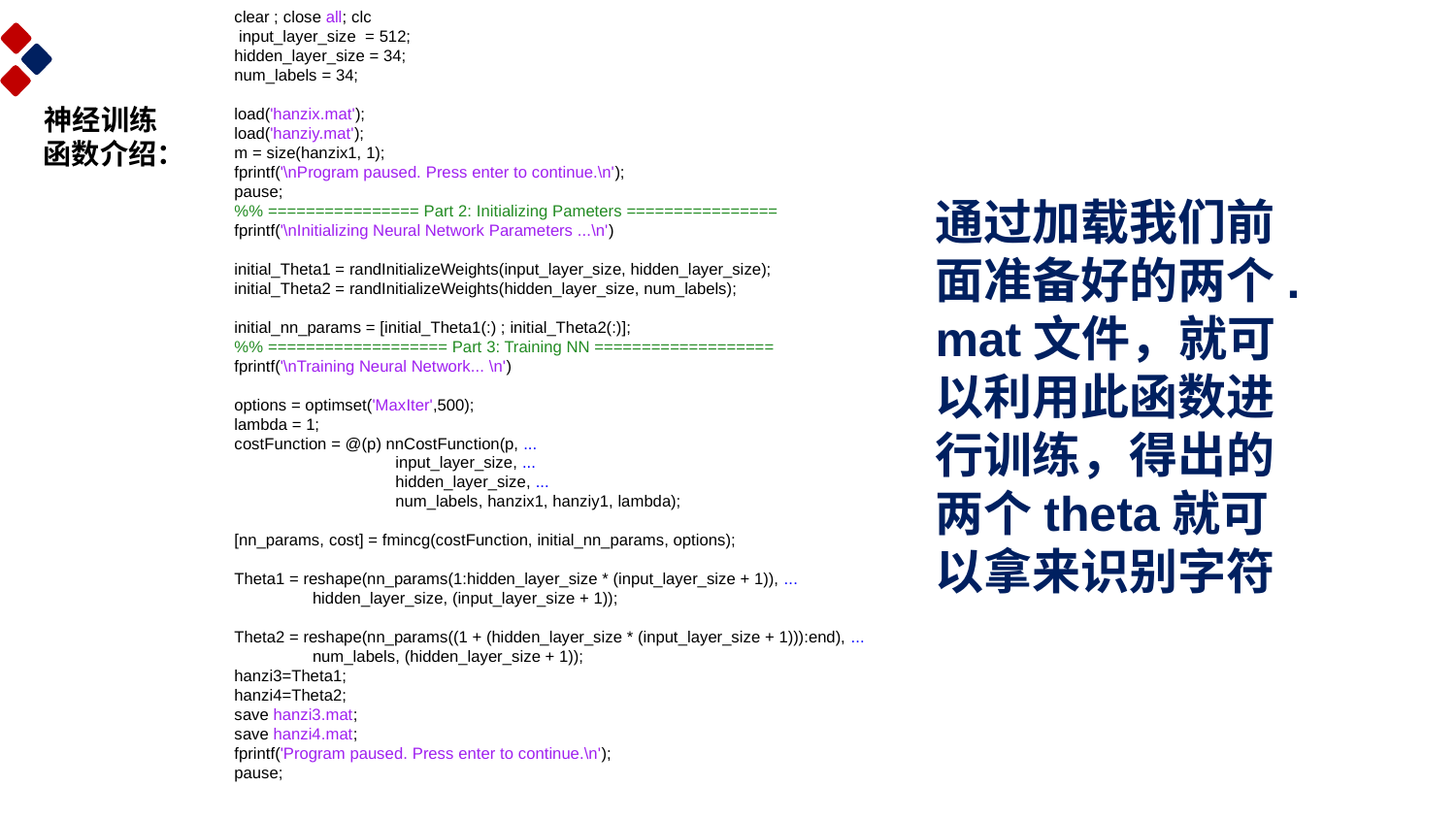

clear ; close all; clc
 input_layer_size  = 512;
hidden_layer_size = 34;
num_labels = 34;

load('hanzix.mat');
load('hanziy.mat');
m = size(hanzix1, 1);
fprintf('\nProgram paused. Press enter to continue.\n');
pause;
%% ================ Part 2: Initializing Pameters ================
fprintf('\nInitializing Neural Network Parameters ...\n')

initial_Theta1 = randInitializeWeights(input_layer_size, hidden_layer_size);
initial_Theta2 = randInitializeWeights(hidden_layer_size, num_labels);

initial_nn_params = [initial_Theta1(:) ; initial_Theta2(:)];
%% =================== Part 3: Training NN ===================
fprintf('\nTraining Neural Network... \n')

options = optimset('MaxIter',500);
lambda = 1;
costFunction = @(p) nnCostFunction(p, ...
                                   input_layer_size, ...
                                   hidden_layer_size, ...
                                   num_labels, hanzix1, hanziy1, lambda);

[nn_params, cost] = fmincg(costFunction, initial_nn_params, options);

Theta1 = reshape(nn_params(1:hidden_layer_size * (input_layer_size + 1)), ...
                 hidden_layer_size, (input_layer_size + 1));

Theta2 = reshape(nn_params((1 + (hidden_layer_size * (input_layer_size + 1))):end), ...
                 num_labels, (hidden_layer_size + 1));
hanzi3=Theta1;
hanzi4=Theta2;
save hanzi3.mat;
save hanzi4.mat;
fprintf('Program paused. Press enter to continue.\n');
pause;

神经训练
   函数介绍：
通过加载我们前面准备好的两个.mat文件，就可以利用此函数进行训练，得出的两个theta就可以拿来识别字符